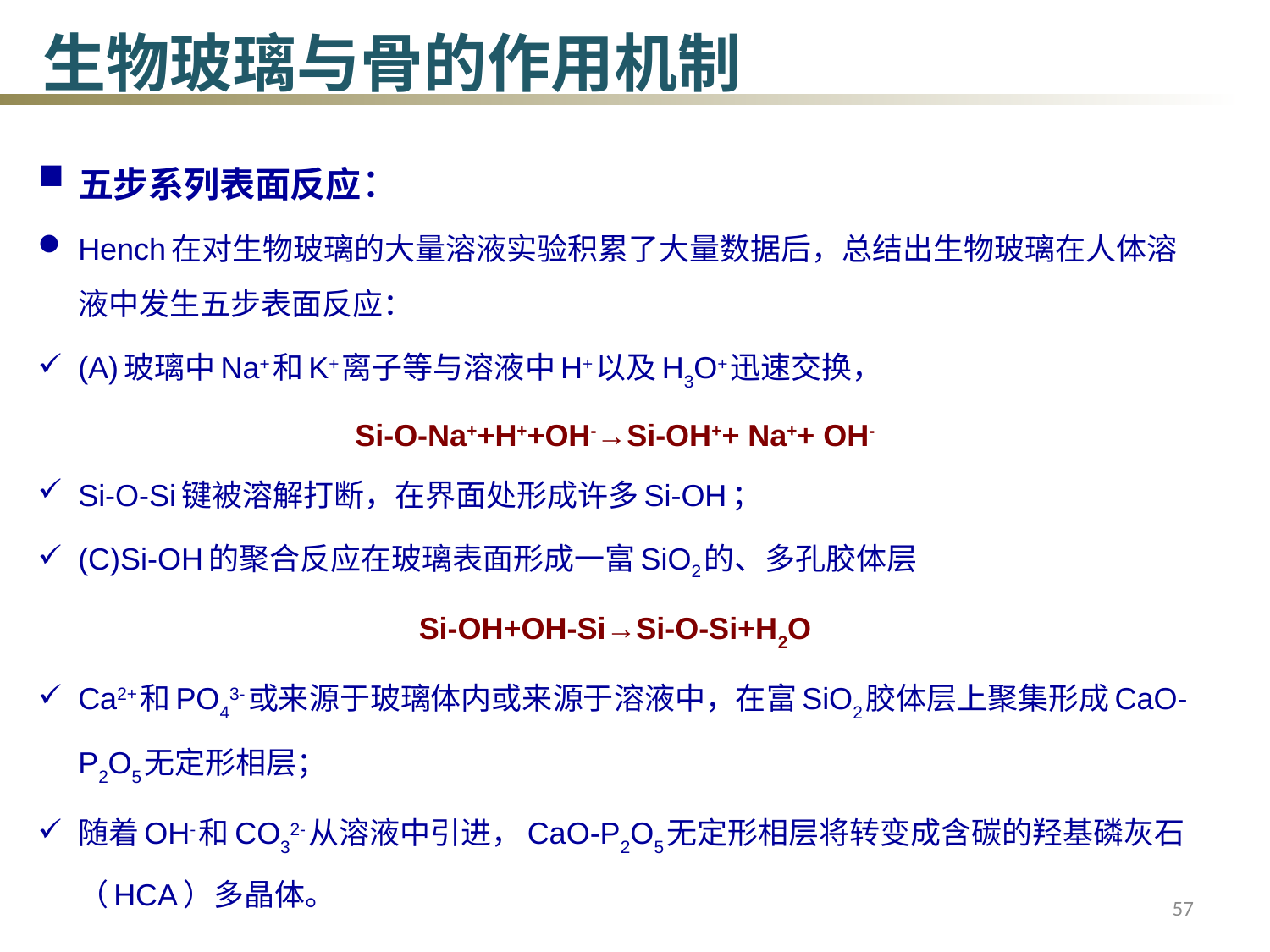

生物玻璃与骨的作用机制

五步系列表面反应：
Hench在对生物玻璃的大量溶液实验积累了大量数据后，总结出生物玻璃在人体溶液中发生五步表面反应：
(A)玻璃中Na+和K+离子等与溶液中H+以及H3O+迅速交换，
Si-O-Na++H++OH-→Si-OH++ Na++ OH-
Si-O-Si键被溶解打断，在界面处形成许多Si-OH；
(C)Si-OH的聚合反应在玻璃表面形成一富SiO2的、多孔胶体层
Si-OH+OH-Si→Si-O-Si+H2O
Ca2+和PO43-或来源于玻璃体内或来源于溶液中，在富SiO2胶体层上聚集形成CaO-P2O5无定形相层；
随着OH-和CO32-从溶液中引进，CaO-P2O5无定形相层将转变成含碳的羟基磷灰石（HCA）多晶体。
57